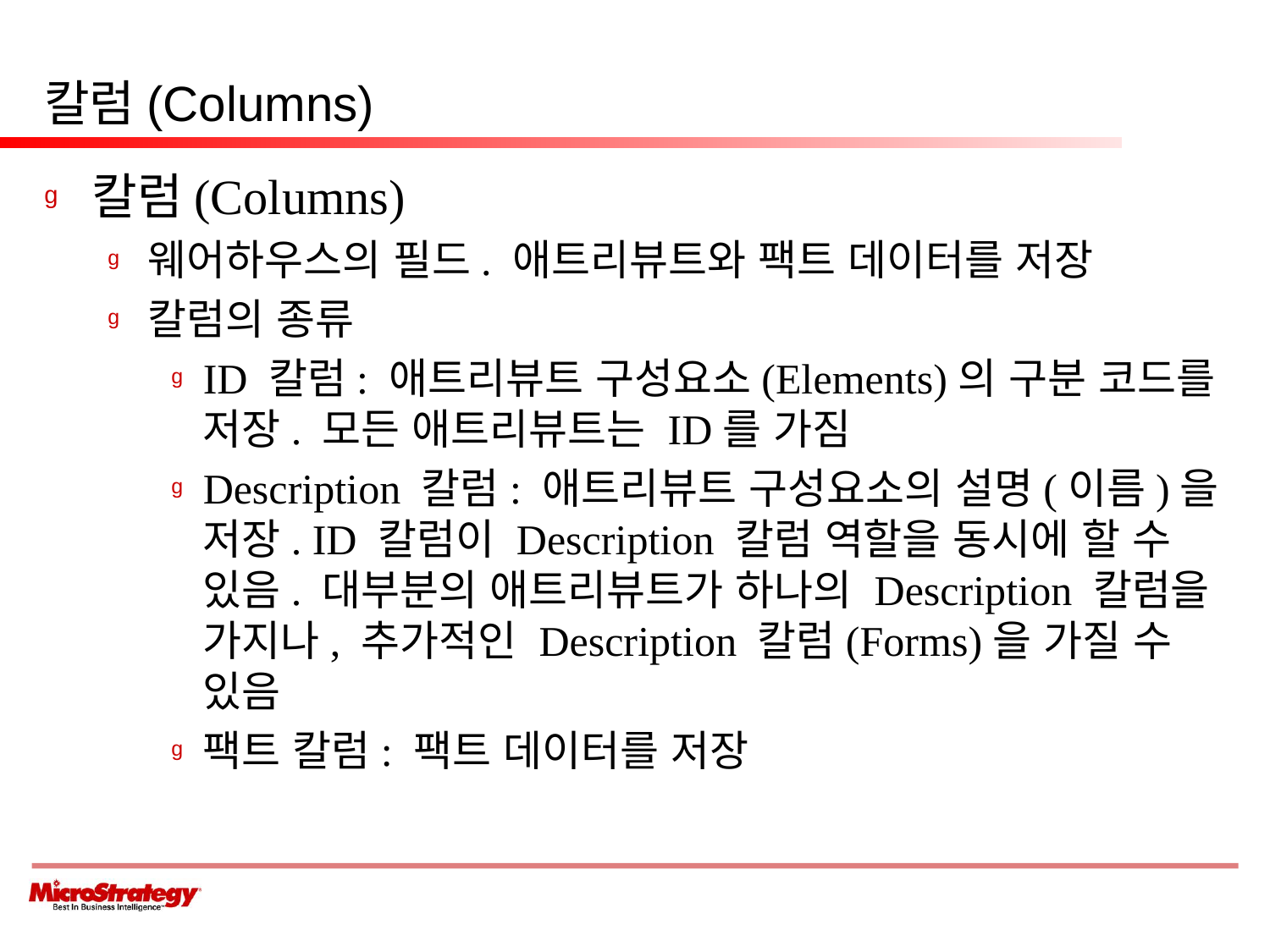

# 칼럼(Columns)
칼럼(Columns)
웨어하우스의 필드. 애트리뷰트와 팩트 데이터를 저장
칼럼의 종류
ID 칼럼: 애트리뷰트 구성요소(Elements)의 구분 코드를 저장. 모든 애트리뷰트는 ID를 가짐
Description 칼럼: 애트리뷰트 구성요소의 설명(이름)을 저장. ID 칼럼이 Description 칼럼 역할을 동시에 할 수 있음. 대부분의 애트리뷰트가 하나의 Description 칼럼을 가지나, 추가적인 Description 칼럼(Forms)을 가질 수 있음
팩트 칼럼: 팩트 데이터를 저장